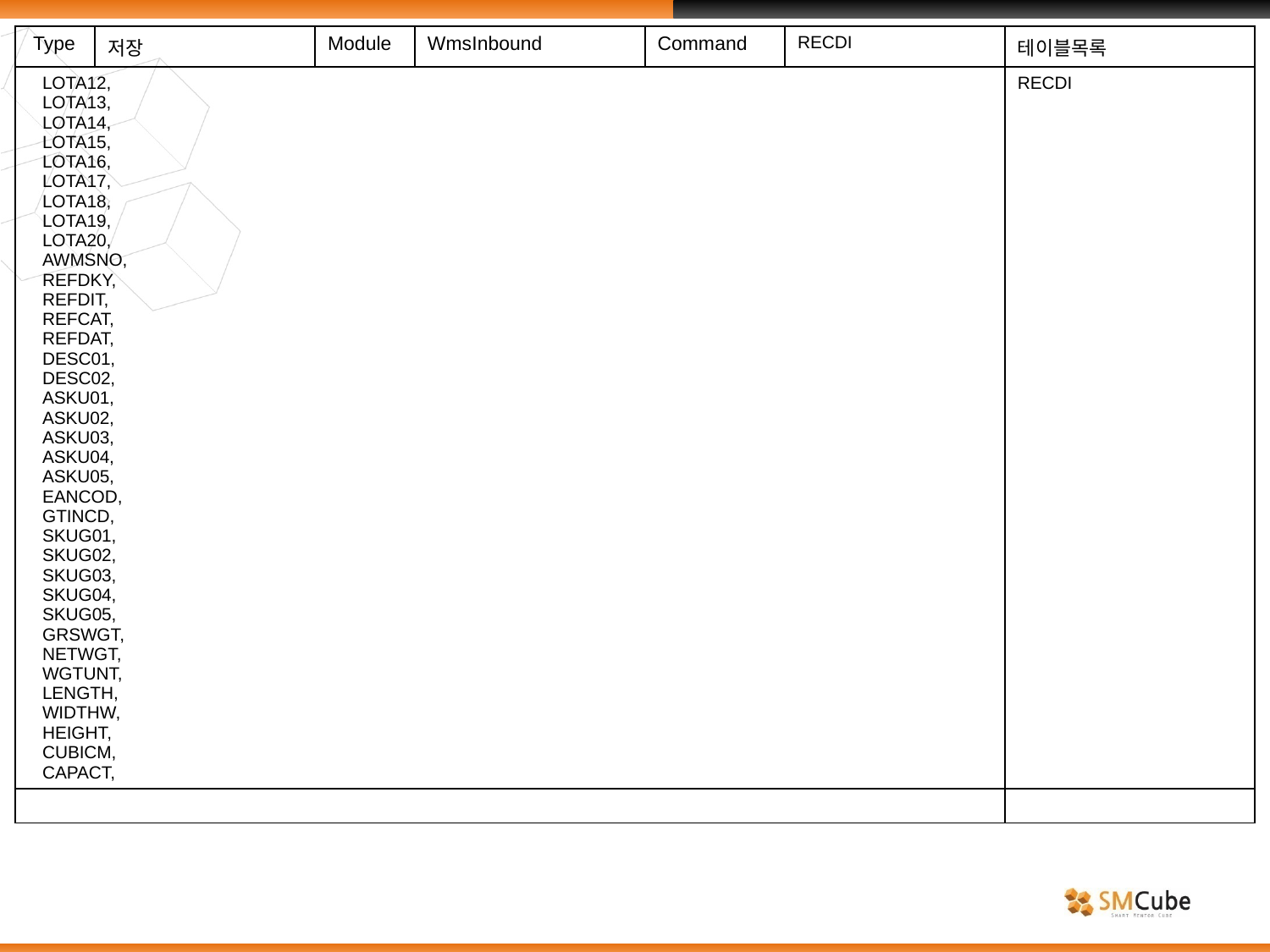

| Type | 저장 | Module | WmsInbound | Command | RECDI | 테이블목록 |
| --- | --- | --- | --- | --- | --- | --- |
| LOTA12, LOTA13, LOTA14, LOTA15, LOTA16, LOTA17, LOTA18, LOTA19, LOTA20, AWMSNO, REFDKY, REFDIT, REFCAT, REFDAT, DESC01, DESC02, ASKU01, ASKU02, ASKU03, ASKU04, ASKU05, EANCOD, GTINCD, SKUG01, SKUG02, SKUG03, SKUG04, SKUG05, GRSWGT, NETWGT, WGTUNT, LENGTH, WIDTHW, HEIGHT, CUBICM, CAPACT, |  |  |  |  |  | RECDI |
|  |  |  |  |  |  |  |